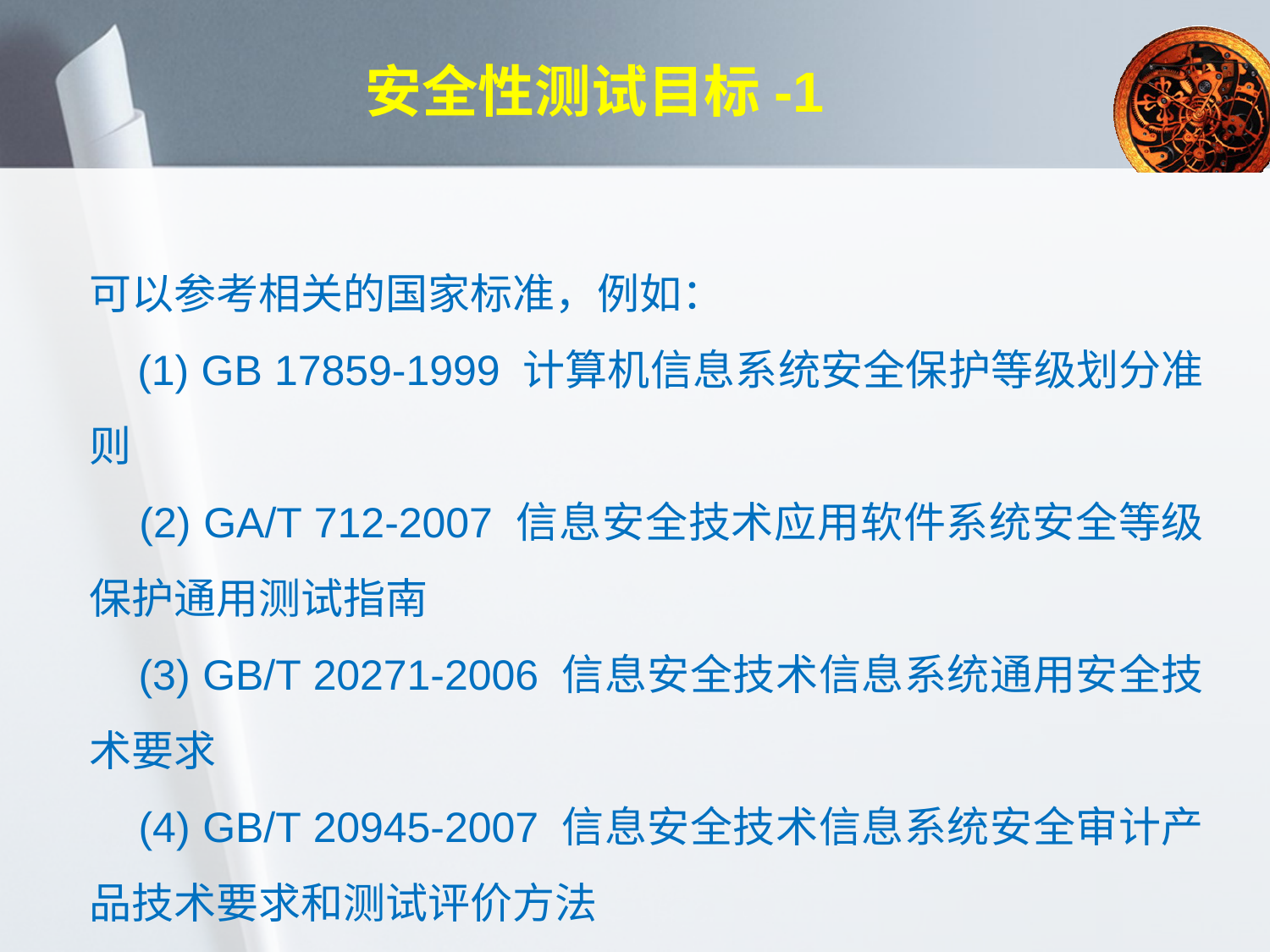

# 安全性测试目标-1
可以参考相关的国家标准，例如：
    (1) GB 17859-1999 计算机信息系统安全保护等级划分准则
    (2) GA/T 712-2007 信息安全技术应用软件系统安全等级保护通用测试指南
    (3) GB/T 20271-2006 信息安全技术信息系统通用安全技术要求
    (4) GB/T 20945-2007 信息安全技术信息系统安全审计产品技术要求和测试评价方法
112